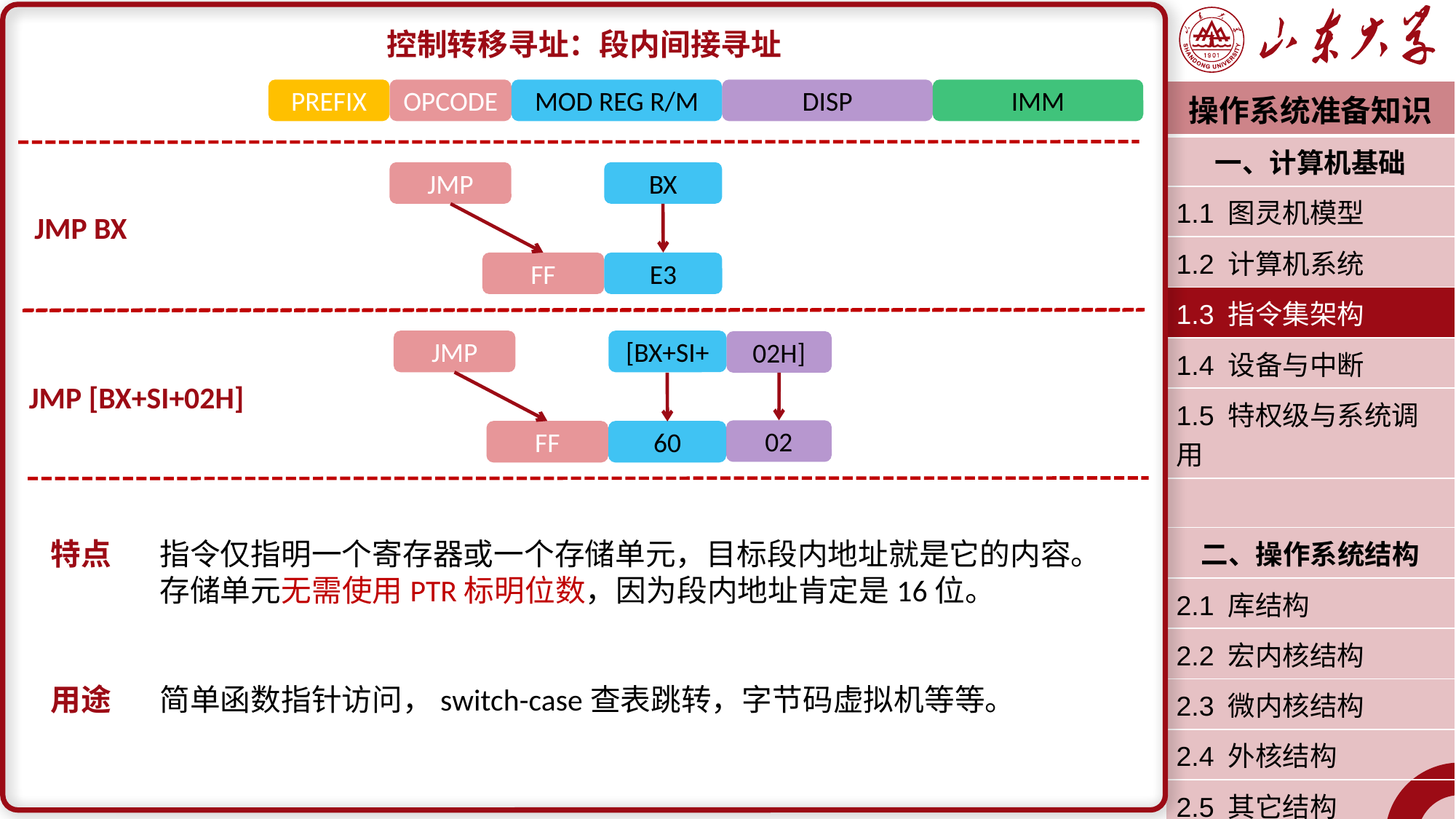

控制转移寻址：段内间接寻址

特点	指令仅指明一个寄存器或一个存储单元，目标段内地址就是它的内容。
	存储单元无需使用PTR标明位数，因为段内地址肯定是16位。

用途	简单函数指针访问，switch-case查表跳转，字节码虚拟机等等。
PREFIX
OPCODE
MOD REG R/M
DISP
IMM
| 操作系统准备知识 |
| --- |
| 一、计算机基础 |
| 1.1 图灵机模型 |
| 1.2 计算机系统 |
| 1.3 指令集架构 |
| 1.4 设备与中断 |
| 1.5 特权级与系统调用 |
|  |
| 二、操作系统结构 |
| 2.1 库结构 |
| 2.2 宏内核结构 |
| 2.3 微内核结构 |
| 2.4 外核结构 |
| 2.5 其它结构 |
| 潘润宇 2023.02 |
JMP
BX
JMP BX
FF
E3
JMP
[BX+SI+
02H]
JMP [BX+SI+02H]
02
FF
60